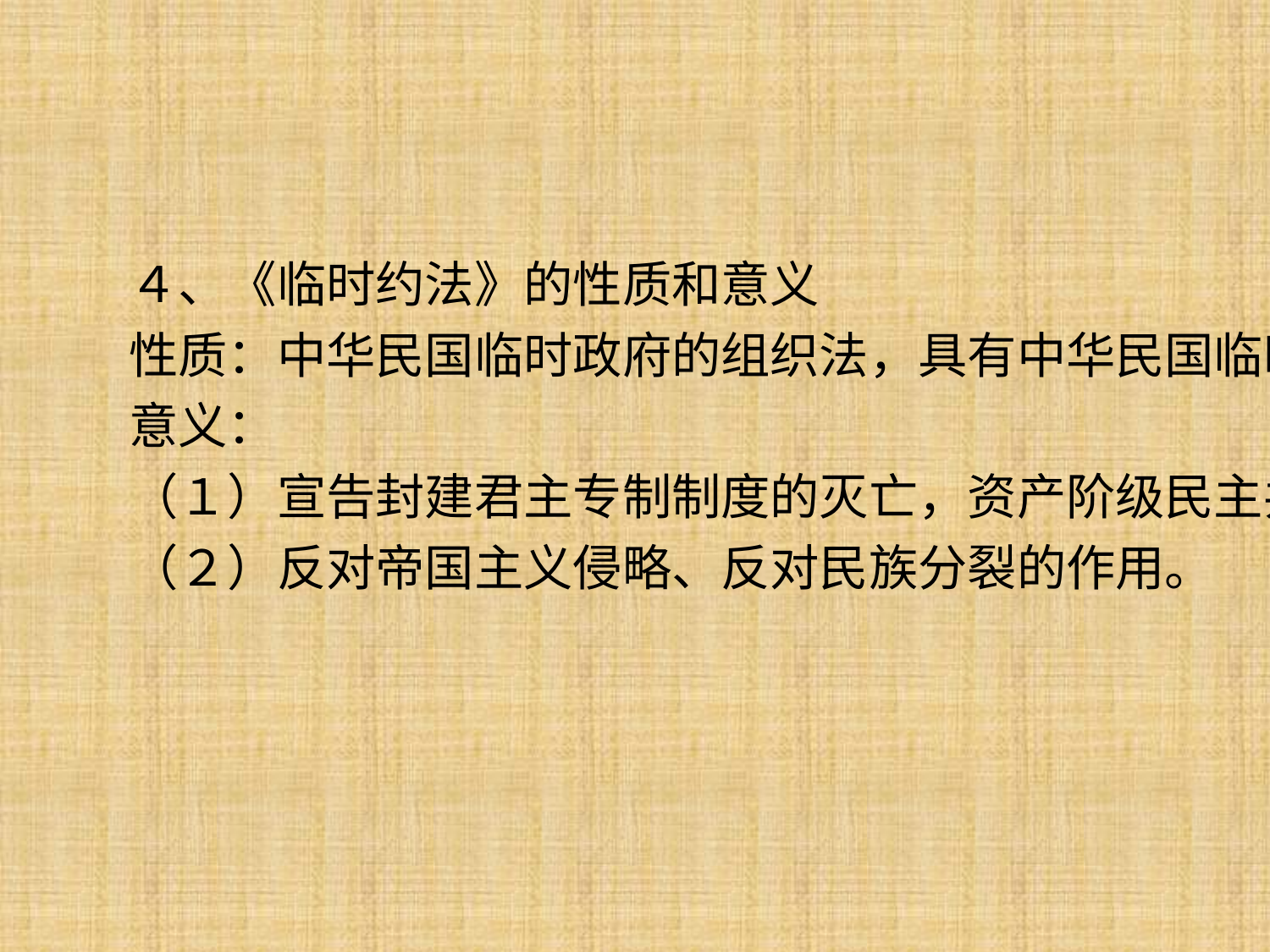

#
４、《临时约法》的性质和意义
性质：中华民国临时政府的组织法，具有中华民国临时宪法的性质
意义：
（１）宣告封建君主专制制度的灭亡，资产阶级民主共和国的诞生。
（２）反对帝国主义侵略、反对民族分裂的作用。